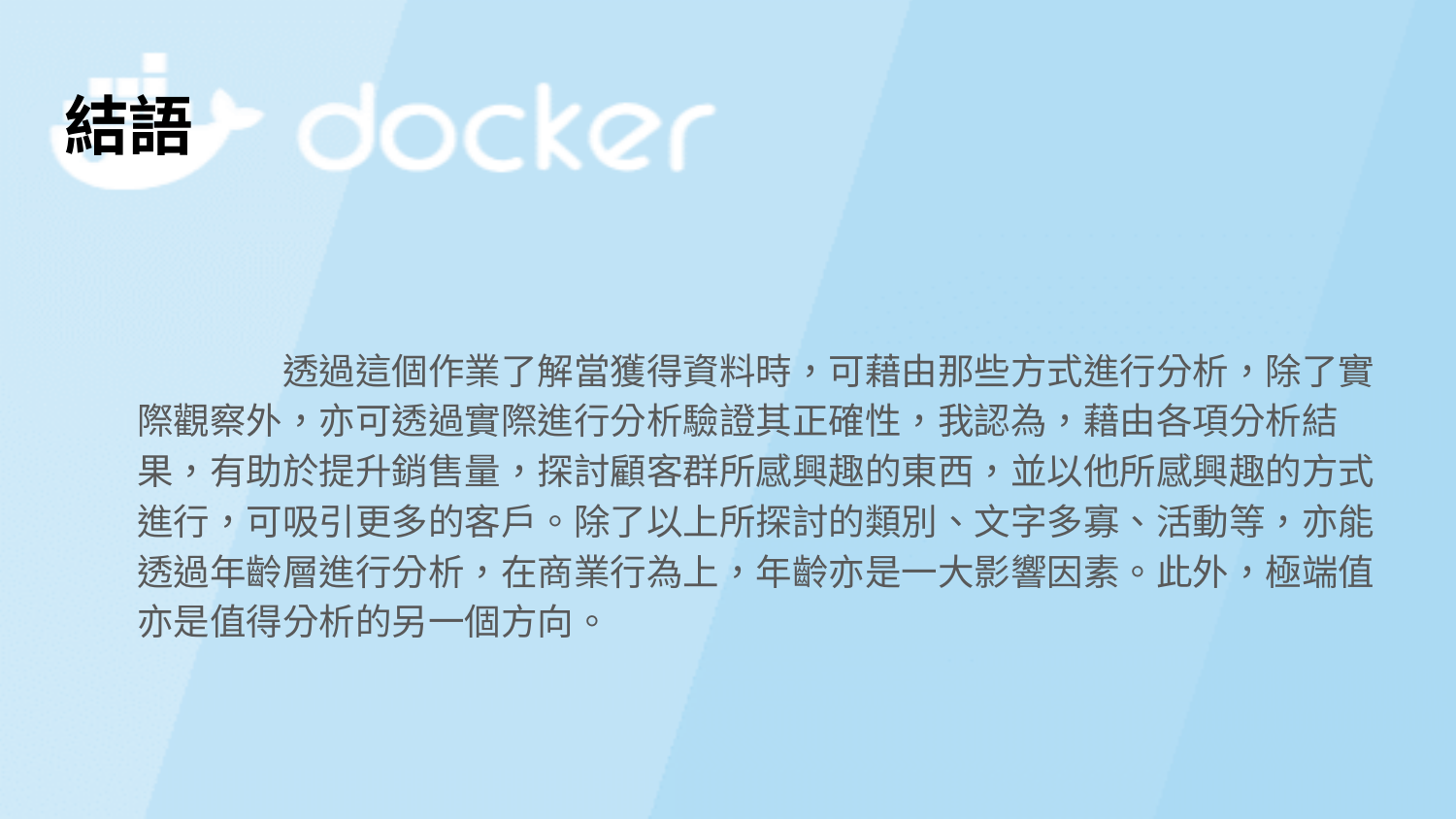

# 結語
		透過這個作業了解當獲得資料時，可藉由那些方式進行分析，除了實際觀察外，亦可透過實際進行分析驗證其正確性，我認為，藉由各項分析結果，有助於提升銷售量，探討顧客群所感興趣的東西，並以他所感興趣的方式進行，可吸引更多的客戶。除了以上所探討的類別、文字多寡、活動等，亦能透過年齡層進行分析，在商業行為上，年齡亦是一大影響因素。此外，極端值亦是值得分析的另一個方向。